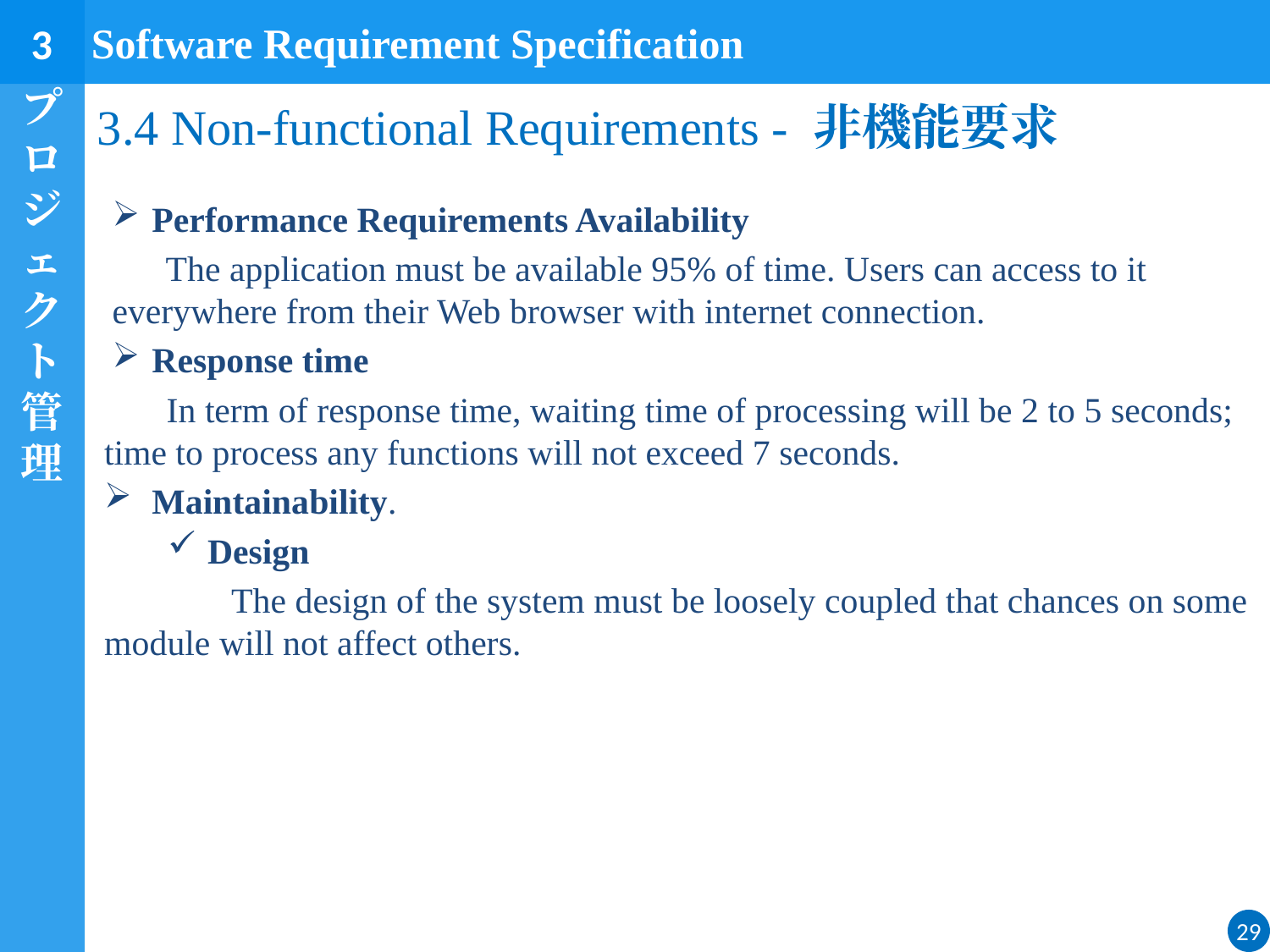

Software Requirement Specification
3
プロジェクト管理
# 3.4 Non-functional Requirements - 非機能要求
Performance Requirements Availability
      The application must be available 95% of time. Users can access to it everywhere from their Web browser with internet connection.
Response time
       In term of response time, waiting time of processing will be 2 to 5 seconds; time to process any functions will not exceed 7 seconds.
Maintainability.
Design
	The design of the system must be loosely coupled that chances on some module will not affect others.
29